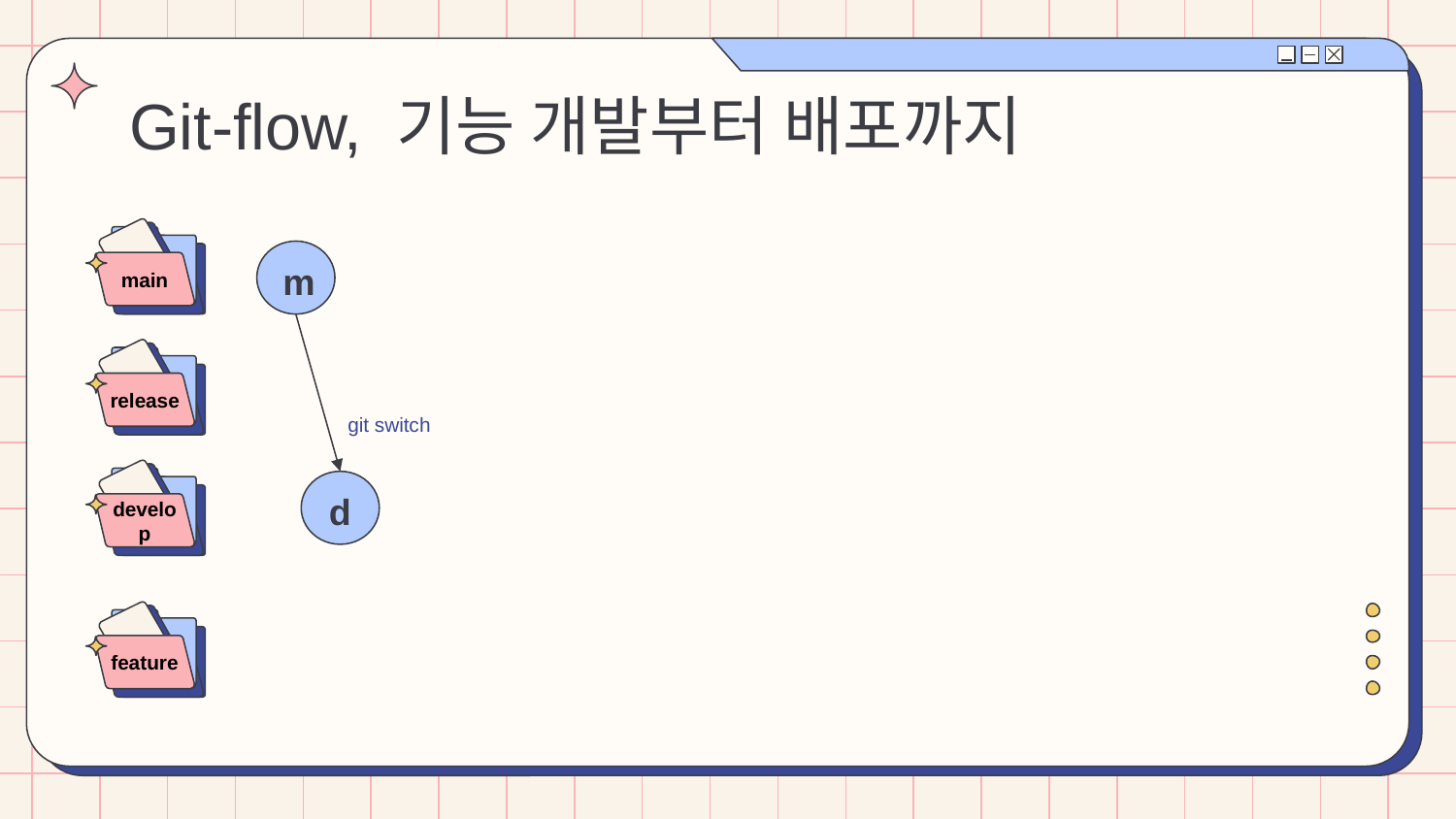

# Git-flow, 기능 개발부터 배포까지

main

m

release

git switch

develop

d

feature